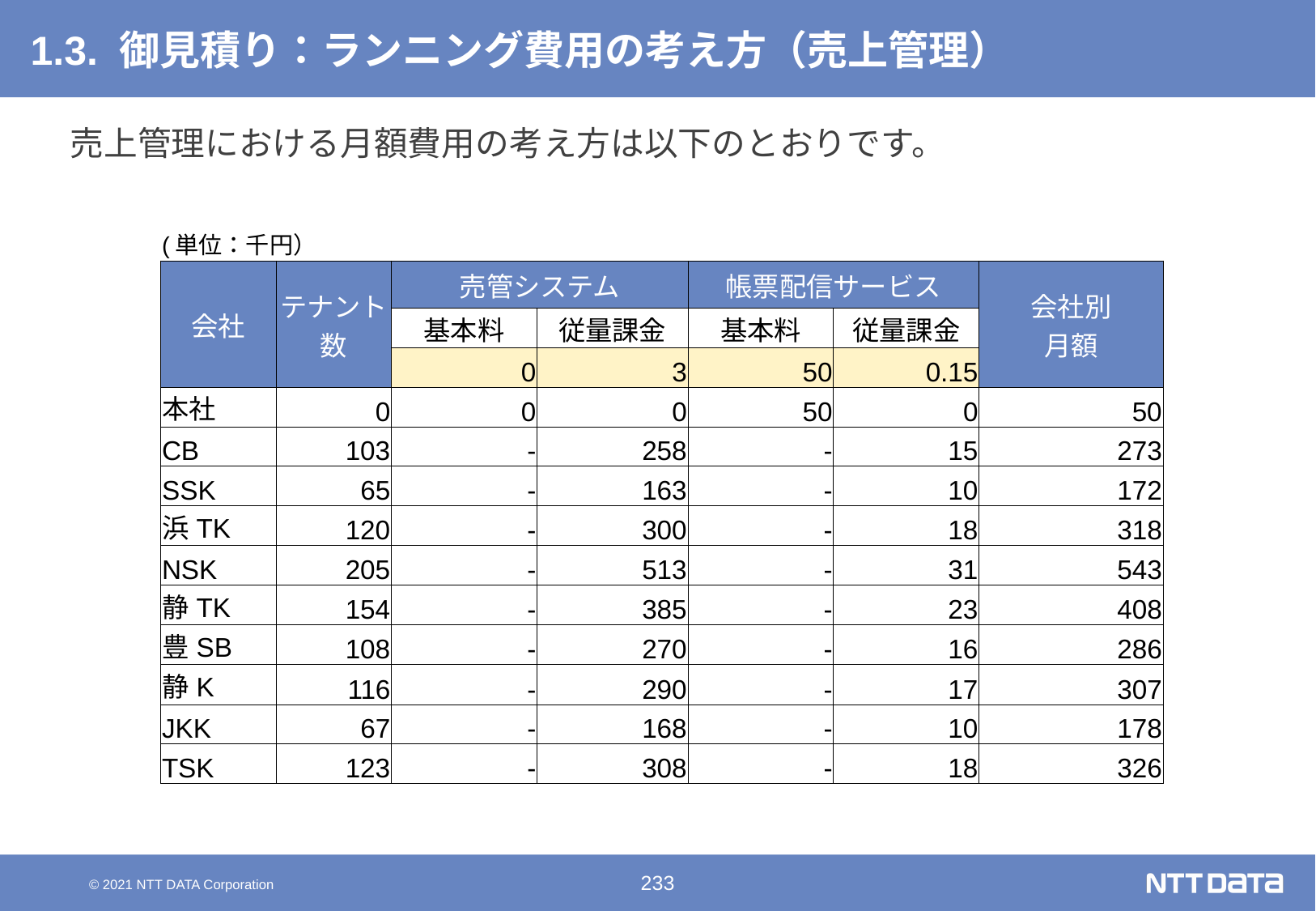

# 1.3. 御見積り：ランニング費用の考え方（売上管理）
売上管理における月額費用の考え方は以下のとおりです。
| (単位：千円） |  |  |  |  |  |  |
| --- | --- | --- | --- | --- | --- | --- |
| 会社 | テナント数 | 売管システム |  | 帳票配信サービス |  | 会社別 月額 |
|  |  | 基本料 | 従量課金 | 基本料 | 従量課金 |  |
|  |  | 0 | 3 | 50 | 0.15 |  |
| 本社 | 0 | 0 | 0 | 50 | 0 | 50 |
| CB | 103 | - | 258 | - | 15 | 273 |
| SSK | 65 | - | 163 | - | 10 | 172 |
| 浜TK | 120 | - | 300 | - | 18 | 318 |
| NSK | 205 | - | 513 | - | 31 | 543 |
| 静TK | 154 | - | 385 | - | 23 | 408 |
| 豊SB | 108 | - | 270 | - | 16 | 286 |
| 静K | 116 | - | 290 | - | 17 | 307 |
| JKK | 67 | - | 168 | - | 10 | 178 |
| TSK | 123 | - | 308 | - | 18 | 326 |